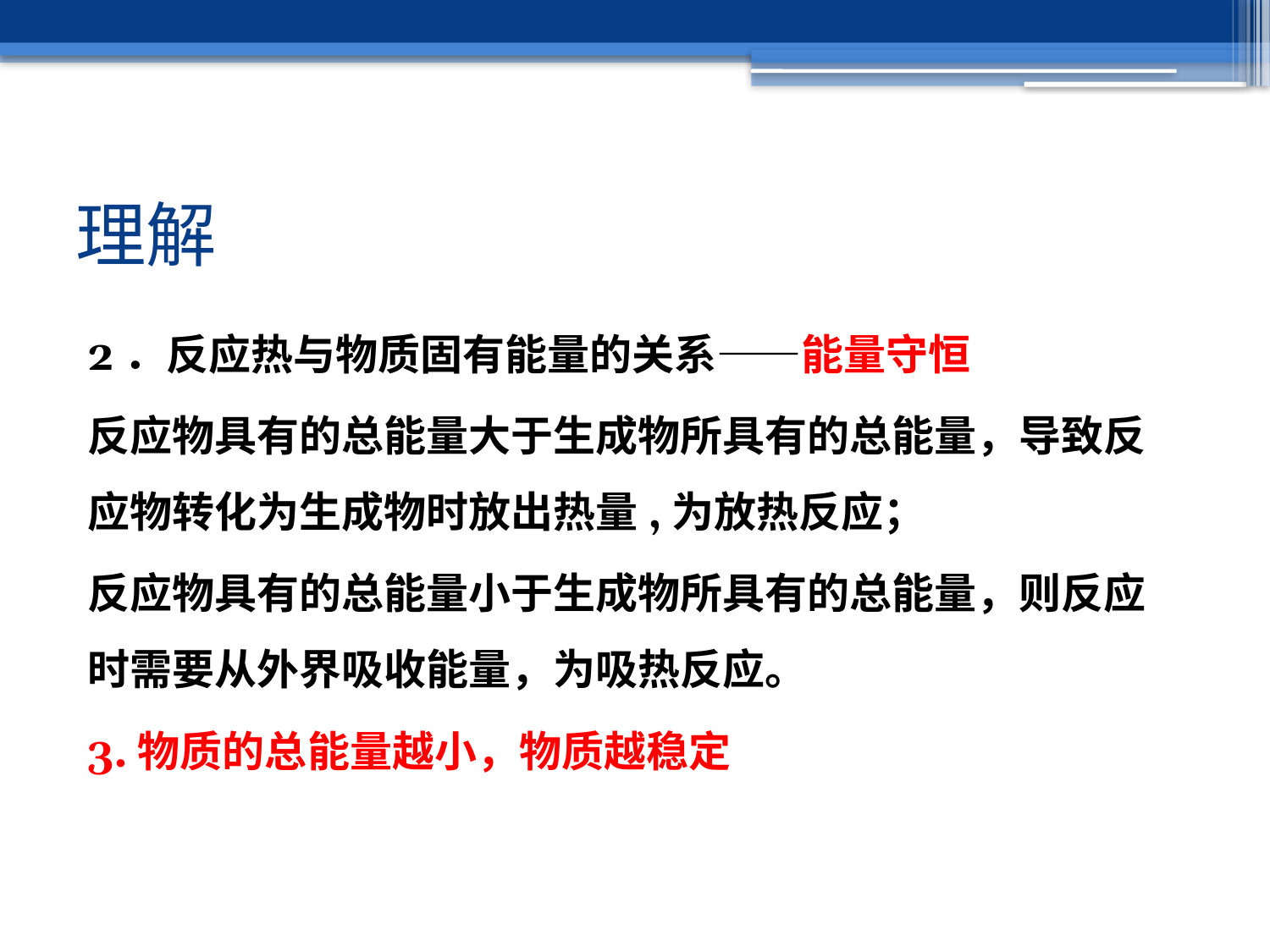

# 理解
2．反应热与物质固有能量的关系——能量守恒
反应物具有的总能量大于生成物所具有的总能量，导致反应物转化为生成物时放出热量,为放热反应；
反应物具有的总能量小于生成物所具有的总能量，则反应时需要从外界吸收能量，为吸热反应。
3.物质的总能量越小，物质越稳定